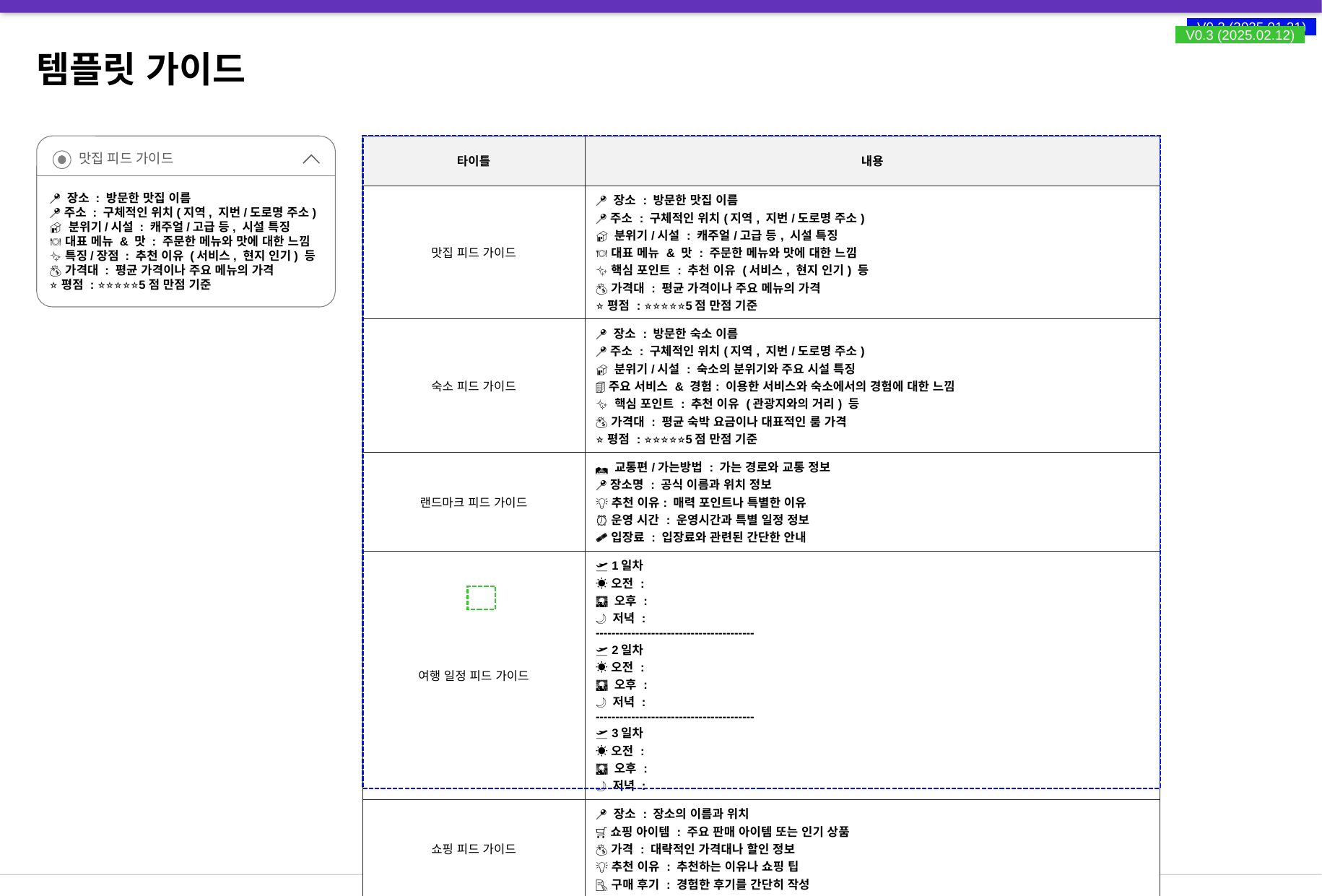

V0.2 (2025.01.21)
V0.3 (2025.02.12)
템플릿 가이드

맛집 피드 가이드

📍 장소 : 방문한 맛집 이름
📍 주소 : 구체적인 위치(지역, 지번/도로명 주소)
🏠 분위기/시설 : 캐주얼/고급 등, 시설 특징
🍽 대표 메뉴 & 맛 : 주문한 메뉴와 맛에 대한 느낌
✨ 특징/장점 : 추천 이유 (서비스, 현지 인기) 등
💰 가격대 : 평균 가격이나 주요 메뉴의 가격
⭐ 평점 : ⭐⭐⭐⭐⭐5점 만점 기준

| 타이틀 | 내용 |
| --- | --- |
| 맛집 피드 가이드 | 📍 장소 : 방문한 맛집 이름 📍 주소 : 구체적인 위치(지역, 지번/도로명 주소) 🏠 분위기/시설 : 캐주얼/고급 등, 시설 특징 🍽 대표 메뉴 & 맛 : 주문한 메뉴와 맛에 대한 느낌 ✨ 핵심 포인트 : 추천 이유 (서비스, 현지 인기) 등 💰 가격대 : 평균 가격이나 주요 메뉴의 가격 ⭐ 평점 : ⭐⭐⭐⭐⭐5점 만점 기준 |
| 숙소 피드 가이드 | 📍 장소 : 방문한 숙소 이름 📍 주소 : 구체적인 위치(지역, 지번/도로명 주소) 🏠 분위기/시설 : 숙소의 분위기와 주요 시설 특징 🏢 주요 서비스 & 경험: 이용한 서비스와 숙소에서의 경험에 대한 느낌 ✨ 핵심 포인트 : 추천 이유 (관광지와의 거리) 등 💰 가격대 : 평균 숙박 요금이나 대표적인 룸 가격 ⭐ 평점 : ⭐⭐⭐⭐⭐5점 만점 기준 |
| 랜드마크 피드 가이드 | 🛤 교통편/가는방법 : 가는 경로와 교통 정보 📍 장소명 : 공식 이름과 위치 정보 💡 추천 이유: 매력 포인트나 특별한 이유 ⏰ 운영 시간 : 운영시간과 특별 일정 정보 🎟 입장료 : 입장료와 관련된 간단한 안내 |
| 여행 일정 피드 가이드 | 🛫 1일차 ☀️ 오전 : 🌇 오후 : 🌙 저녁 : ---------------------------------------- 🛫 2일차 ☀️ 오전 : 🌇 오후 : 🌙 저녁 : ---------------------------------------- 🛫 3일차 ☀️ 오전 : 🌇 오후 : 🌙 저녁 : |
| 쇼핑 피드 가이드 | 📍 장소 : 장소의 이름과 위치 🛒 쇼핑 아이템 : 주요 판매 아이템 또는 인기 상품 💰 가격 : 대략적인 가격대나 할인 정보 💡 추천 이유 : 추천하는 이유나 쇼핑 팁 📝 구매 후기 : 경험한 후기를 간단히 작성 |

- 50 -